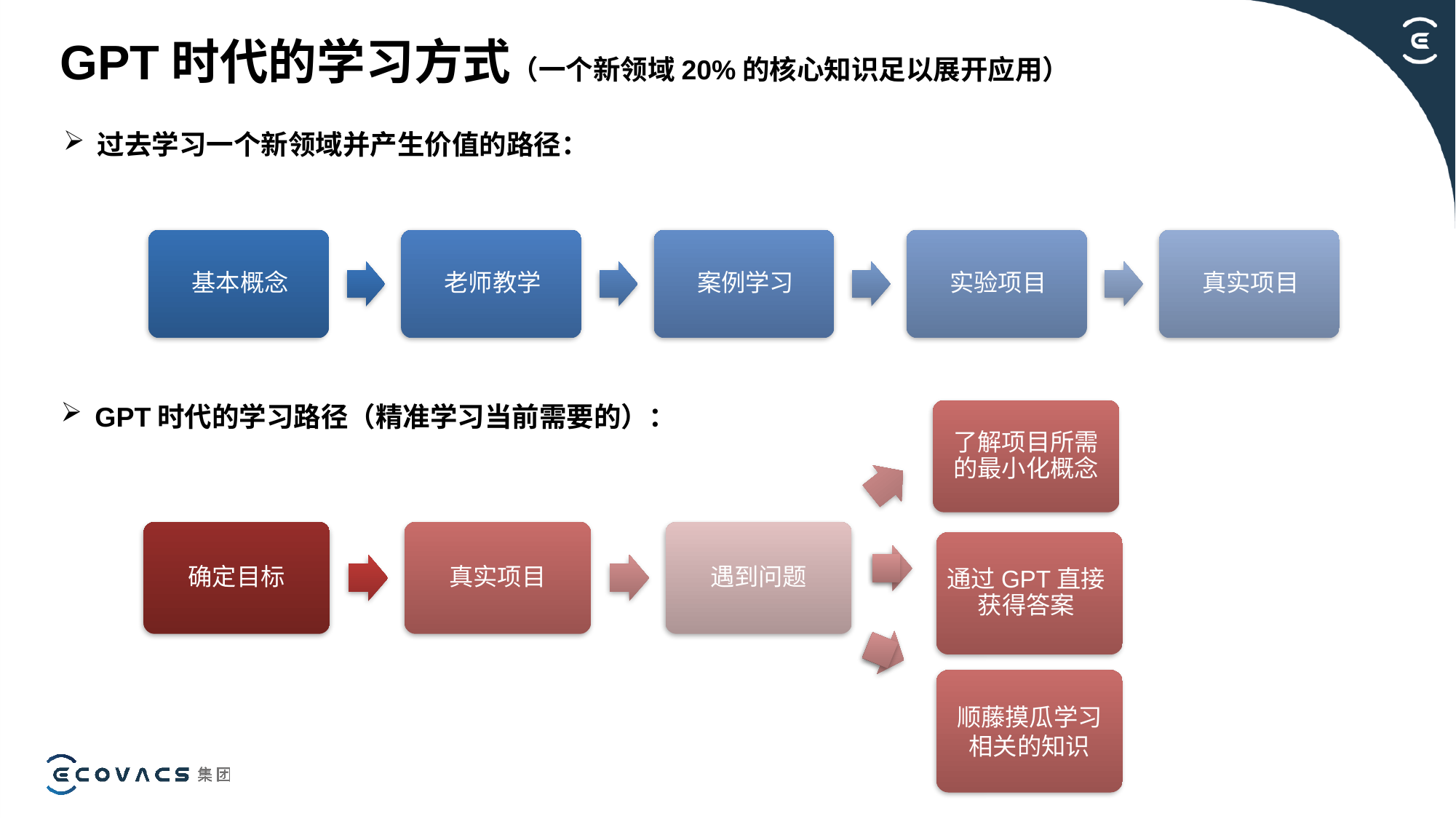

GPT时代的学习方式（一个新领域20%的核心知识足以展开应用）
GPT时代的学习路径（精准学习当前需要的）：
了解项目所需的最小化概念

确定目标
真实项目
遇到问题

通过GPT直接获得答案

顺藤摸瓜学习相关的知识
基本概念

老师教学

案例学习

实验项目

真实项目
过去学习一个新领域并产生价值的路径：